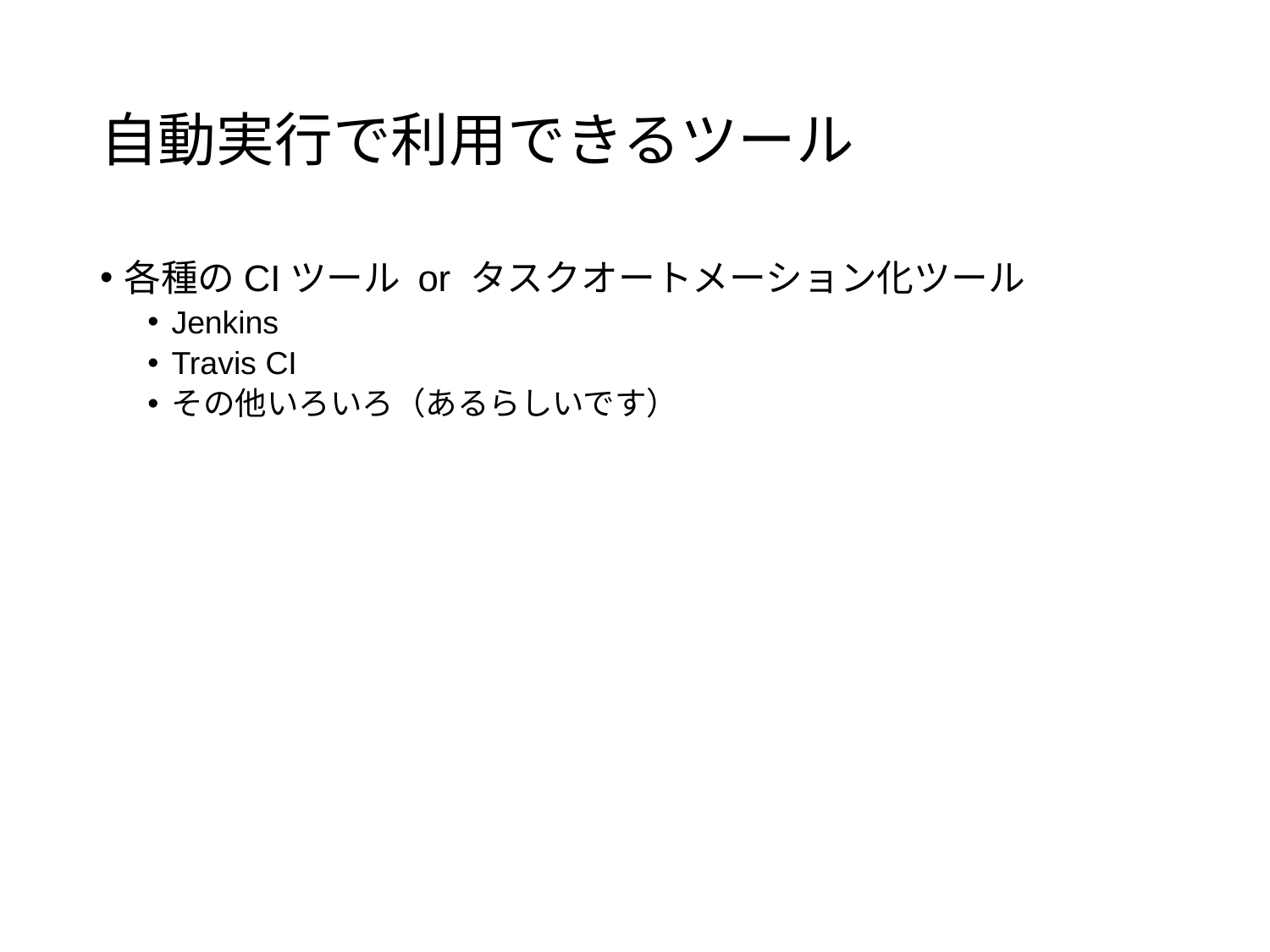

# 自動実行で利用できるツール
各種のCIツール or タスクオートメーション化ツール
Jenkins
Travis CI
その他いろいろ（あるらしいです）